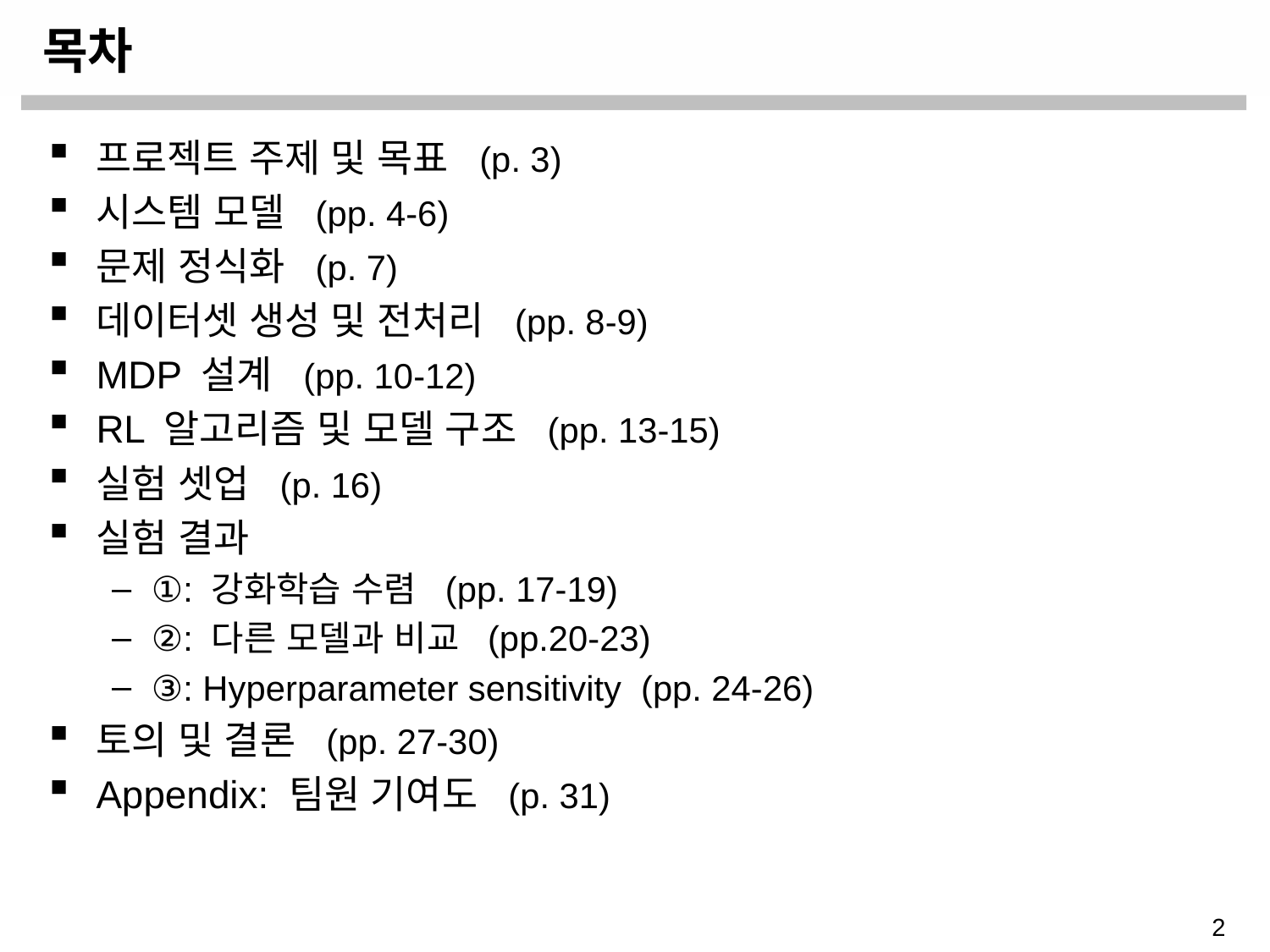

# 목차
프로젝트 주제 및 목표  (p. 3)
시스템 모델  (pp. 4-6)
문제 정식화  (p. 7)
데이터셋 생성 및 전처리  (pp. 8-9)
MDP 설계  (pp. 10-12)
RL 알고리즘 및 모델 구조  (pp. 13-15)
실험 셋업  (p. 16)
실험 결과
①: 강화학습 수렴  (pp. 17-19)
②: 다른 모델과 비교  (pp.20-23)
③: Hyperparameter sensitivity  (pp. 24-26)
토의 및 결론  (pp. 27-30)
Appendix: 팀원 기여도  (p. 31)
2